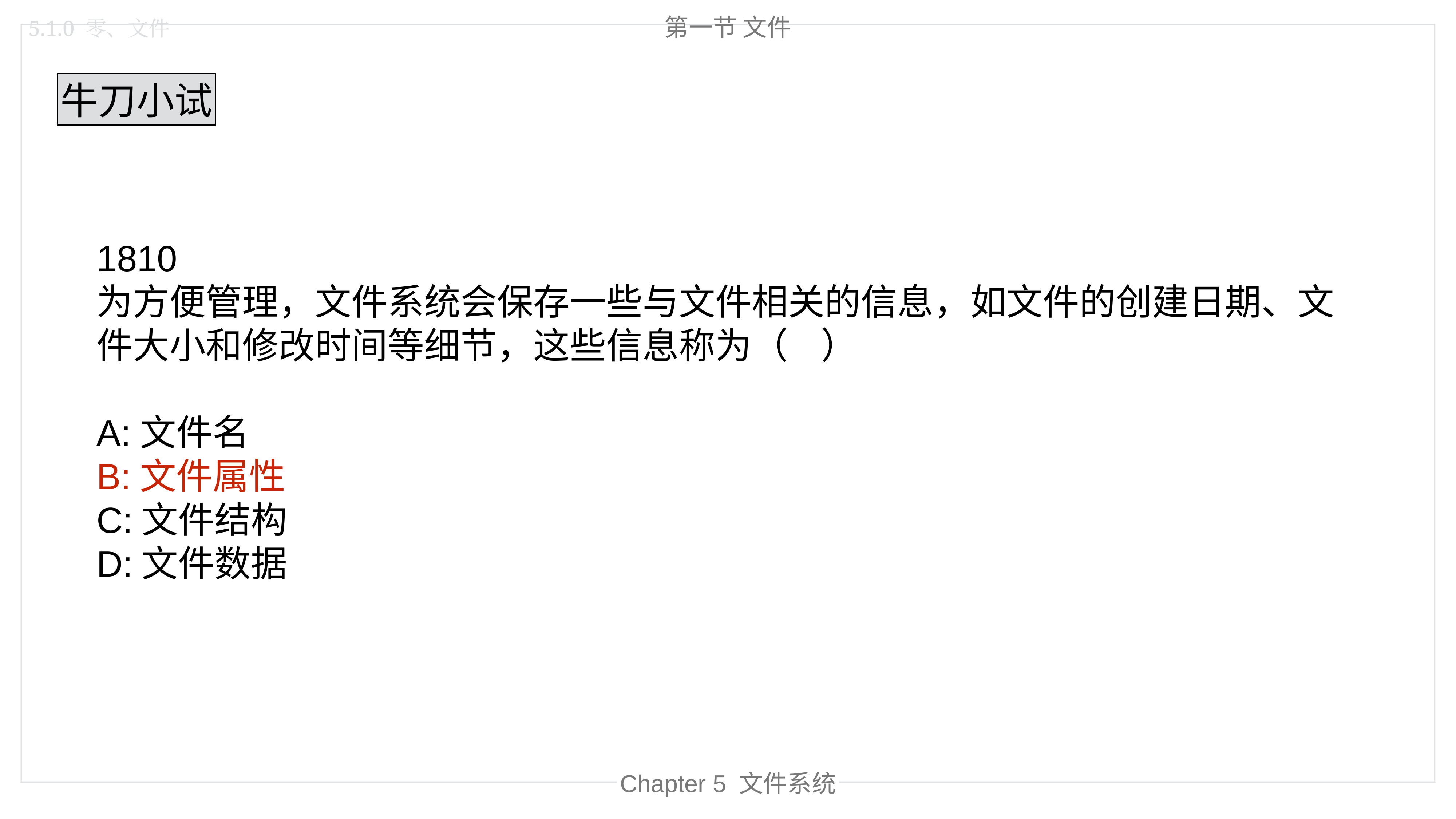

第一节 文件
5.1.0 零、文件

牛刀小试
1810
为方便管理，文件系统会保存一些与文件相关的信息，如文件的创建日期、文件大小和修改时间等细节，这些信息称为（    ）

A:文件名
B:文件属性
C:文件结构
D:文件数据
Chapter 4 内存管理
Chapter 5 文件系统